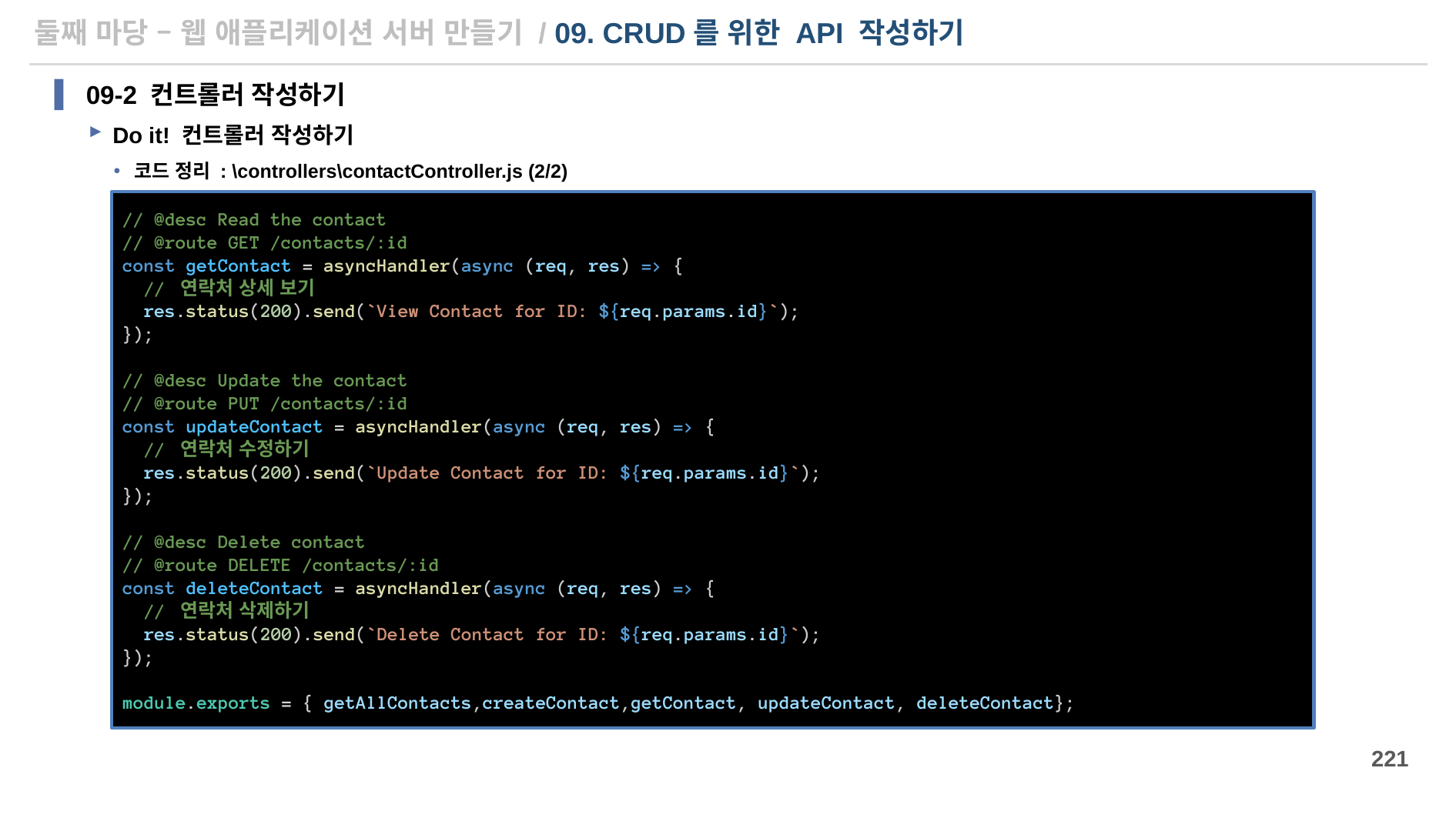

# 둘째 마당 – 웹 애플리케이션 서버 만들기 / 09. CRUD를 위한 API 작성하기
09-2 컨트롤러 작성하기
Do it! 컨트롤러 작성하기
코드 정리 : \controllers\contactController.js (2/2)
// @desc Read the contact
// @route GET /contacts/:id
const getContact = asyncHandler(async (req, res) => {
  // 연락처 상세 보기
  res.status(200).send(`View Contact for ID: ${req.params.id}`);
});
// @desc Update the contact
// @route PUT /contacts/:id
const updateContact = asyncHandler(async (req, res) => {
  // 연락처 수정하기
  res.status(200).send(`Update Contact for ID: ${req.params.id}`);
});
// @desc Delete contact
// @route DELETE /contacts/:id
const deleteContact = asyncHandler(async (req, res) => {
  // 연락처 삭제하기
  res.status(200).send(`Delete Contact for ID: ${req.params.id}`);
});
module.exports = { getAllContacts,createContact,getContact, updateContact, deleteContact};
221